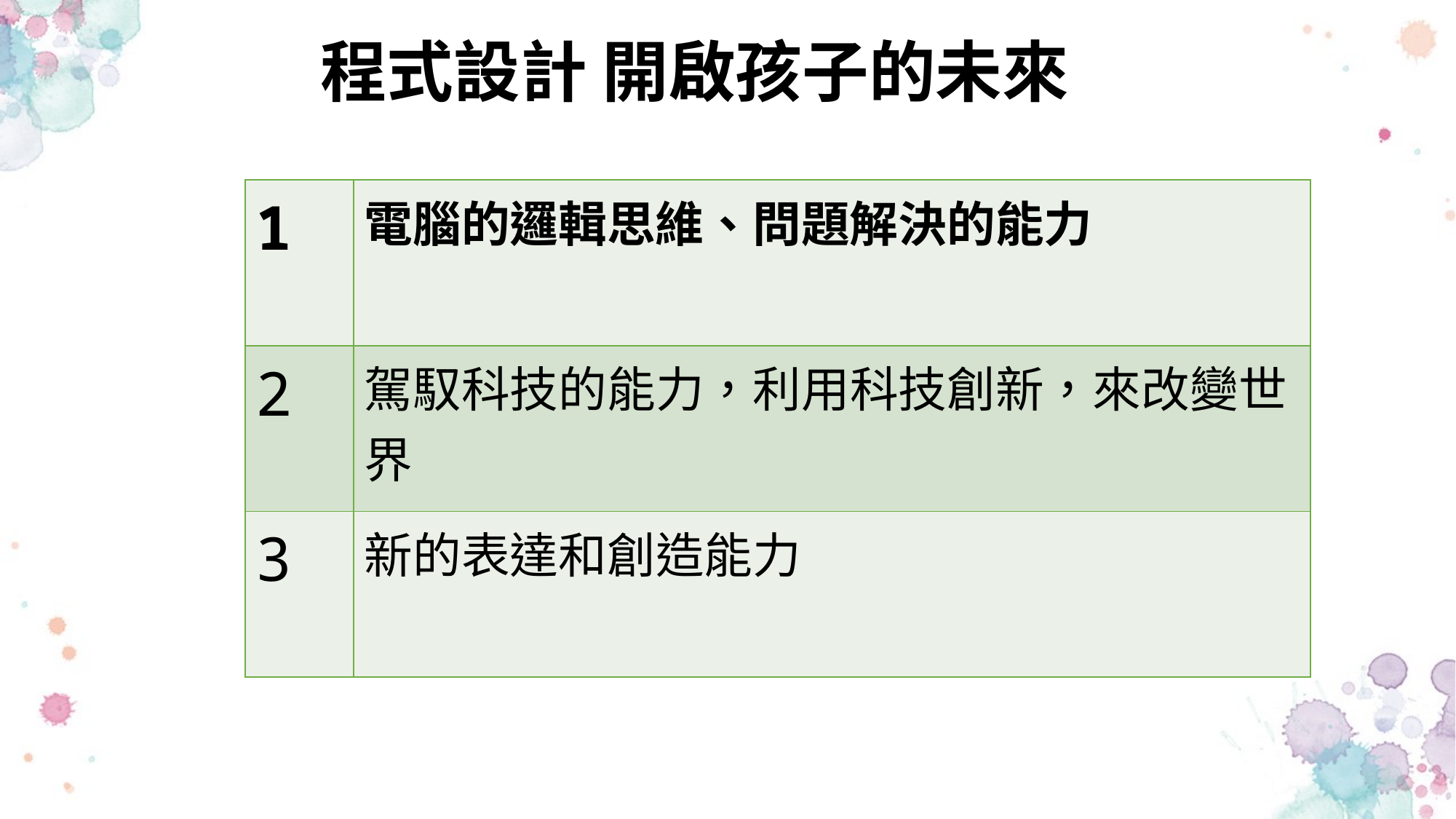

# 程式設計 開啟孩子的未來
| 1 | 電腦的邏輯思維、問題解決的能力 |
| --- | --- |
| 2 | 駕馭科技的能力，利用科技創新，來改變世界 |
| 3 | 新的表達和創造能力 |